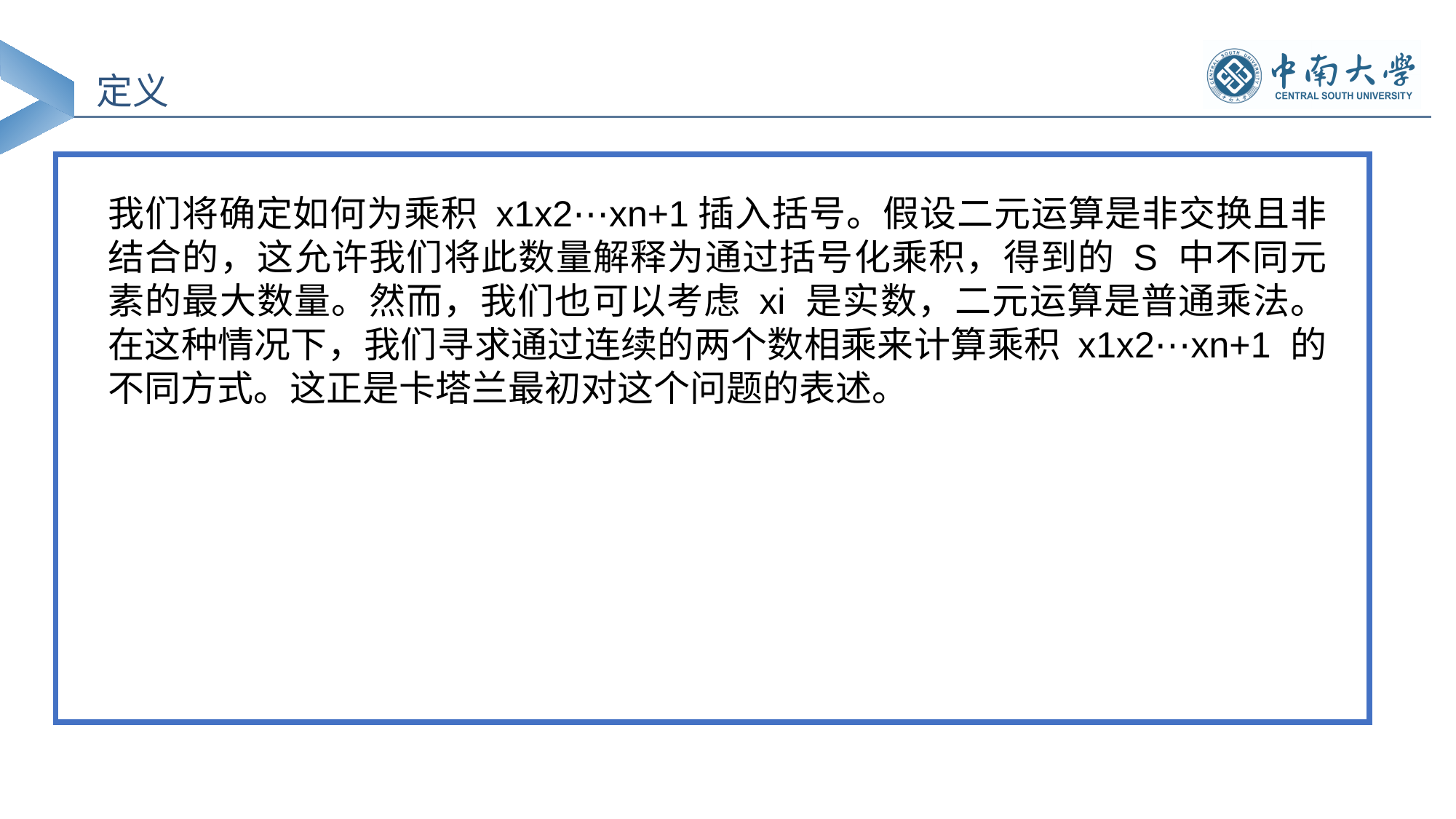

定义

我们将确定如何为乘积 x1x2⋯xn+1插入括号。假设二元运算是非交换且非结合的，这允许我们将此数量解释为通过括号化乘积，得到的 S 中不同元素的最大数量。然而，我们也可以考虑 xi 是实数，二元运算是普通乘法。在这种情况下，我们寻求通过连续的两个数相乘来计算乘积 x1x2⋯xn+1 的不同方式。这正是卡塔兰最初对这个问题的表述。